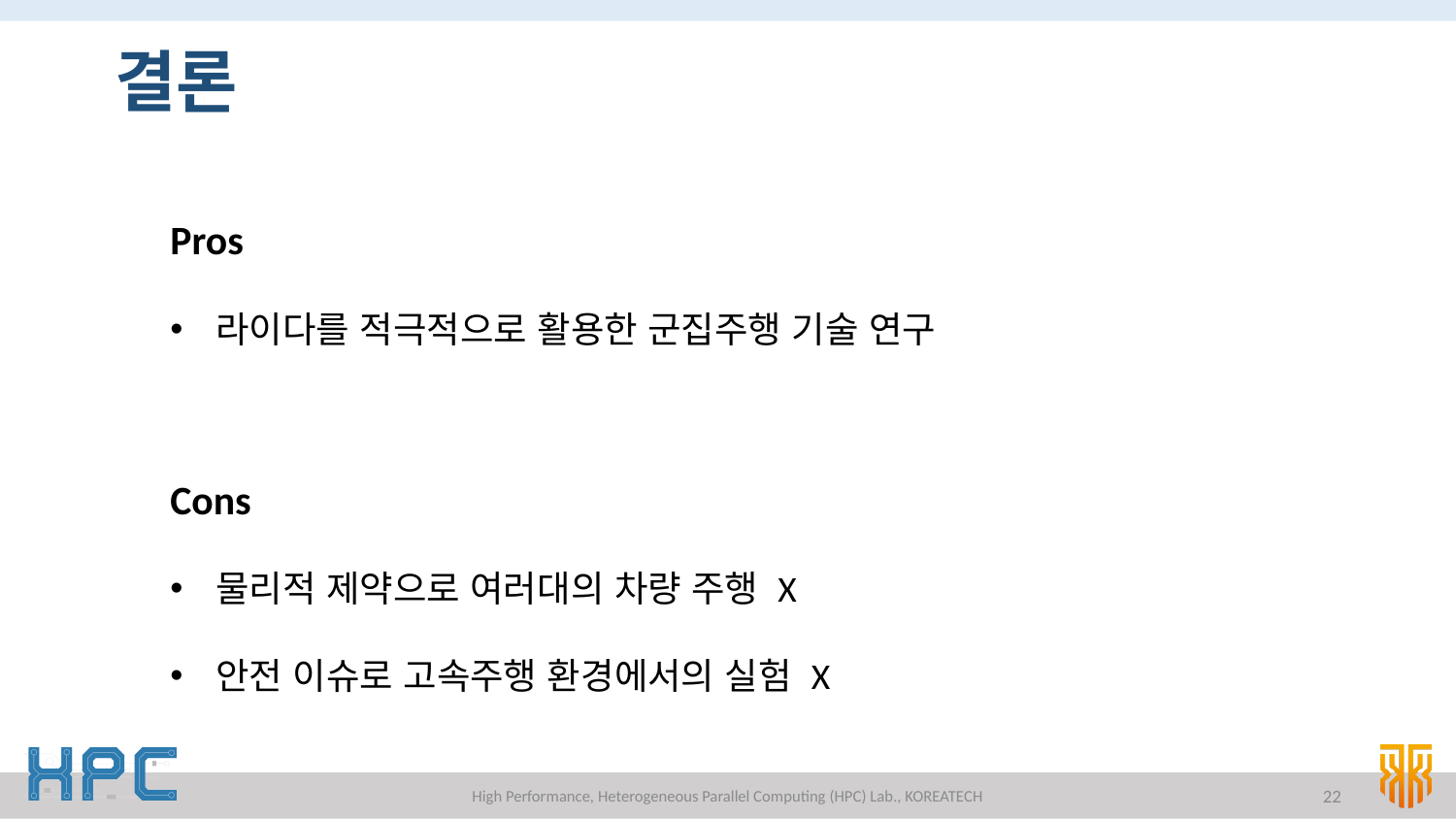

# 결론
Pros
라이다를 적극적으로 활용한 군집주행 기술 연구
Cons
물리적 제약으로 여러대의 차량 주행 X
안전 이슈로 고속주행 환경에서의 실험 X
High Performance, Heterogeneous Parallel Computing (HPC) Lab., KOREATECH
22